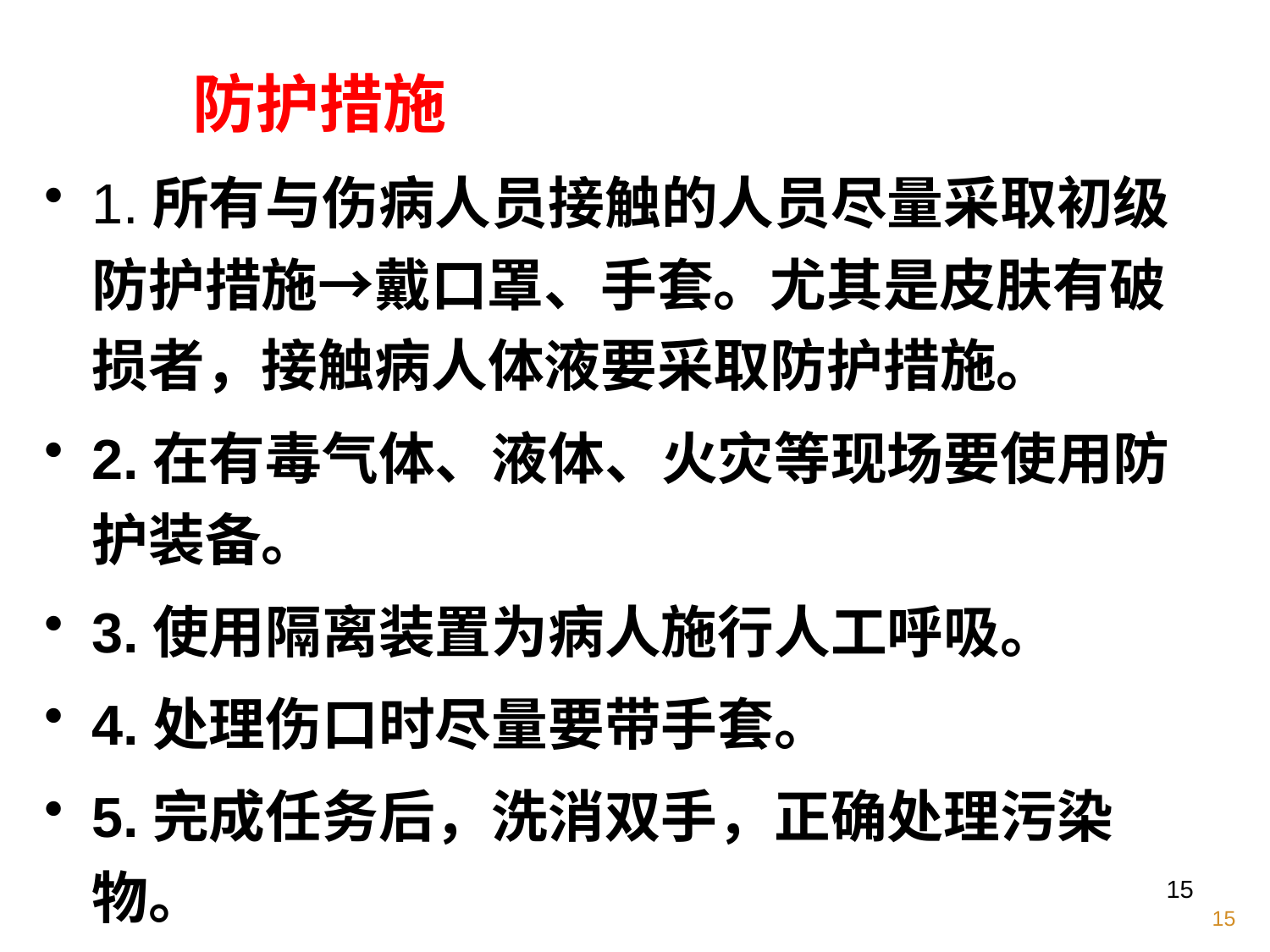

防护措施
1.所有与伤病人员接触的人员尽量采取初级防护措施→戴口罩、手套。尤其是皮肤有破损者，接触病人体液要采取防护措施。
2.在有毒气体、液体、火灾等现场要使用防护装备。
3.使用隔离装置为病人施行人工呼吸。
4.处理伤口时尽量要带手套。
5.完成任务后，洗消双手，正确处理污染物。
15
15